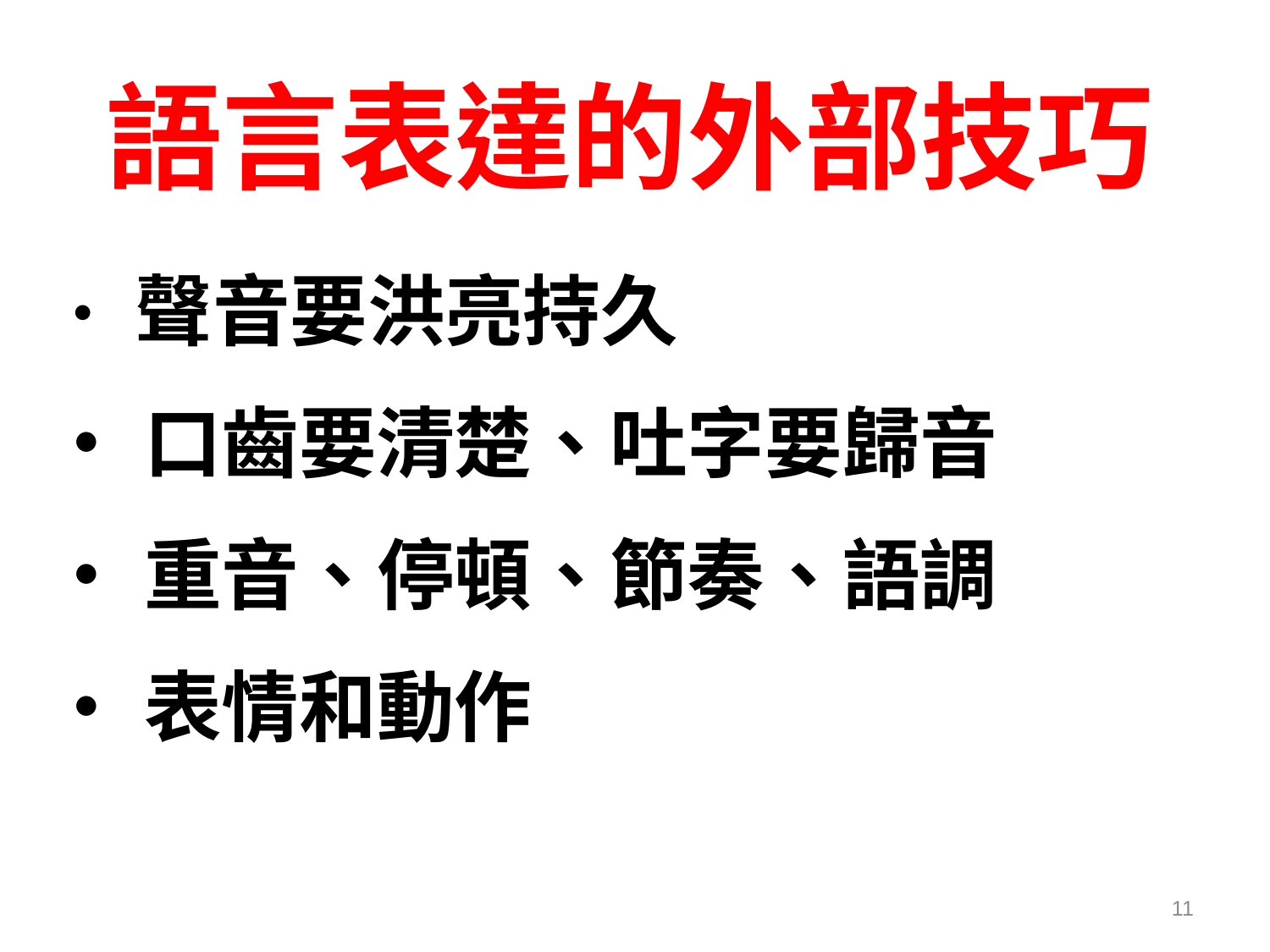

# 語言表達的外部技巧
‧聲音要洪亮持久
‧口齒要清楚、吐字要歸音
‧重音、停頓、節奏、語調
‧表情和動作

11